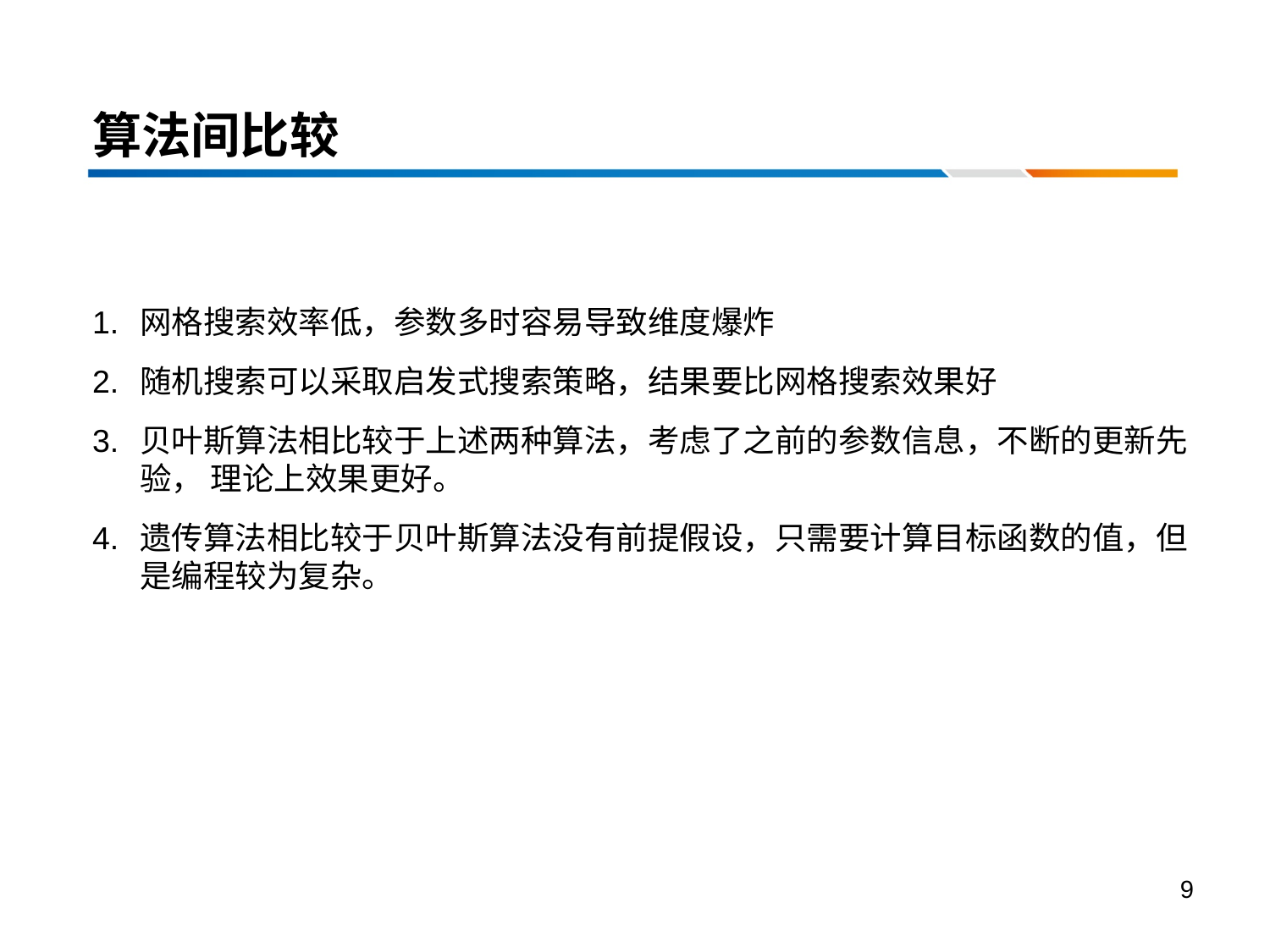

# 算法间比较
网格搜索效率低，参数多时容易导致维度爆炸
随机搜索可以采取启发式搜索策略，结果要比网格搜索效果好
贝叶斯算法相比较于上述两种算法，考虑了之前的参数信息，不断的更新先验， 理论上效果更好。
遗传算法相比较于贝叶斯算法没有前提假设，只需要计算目标函数的值，但是编程较为复杂。
9